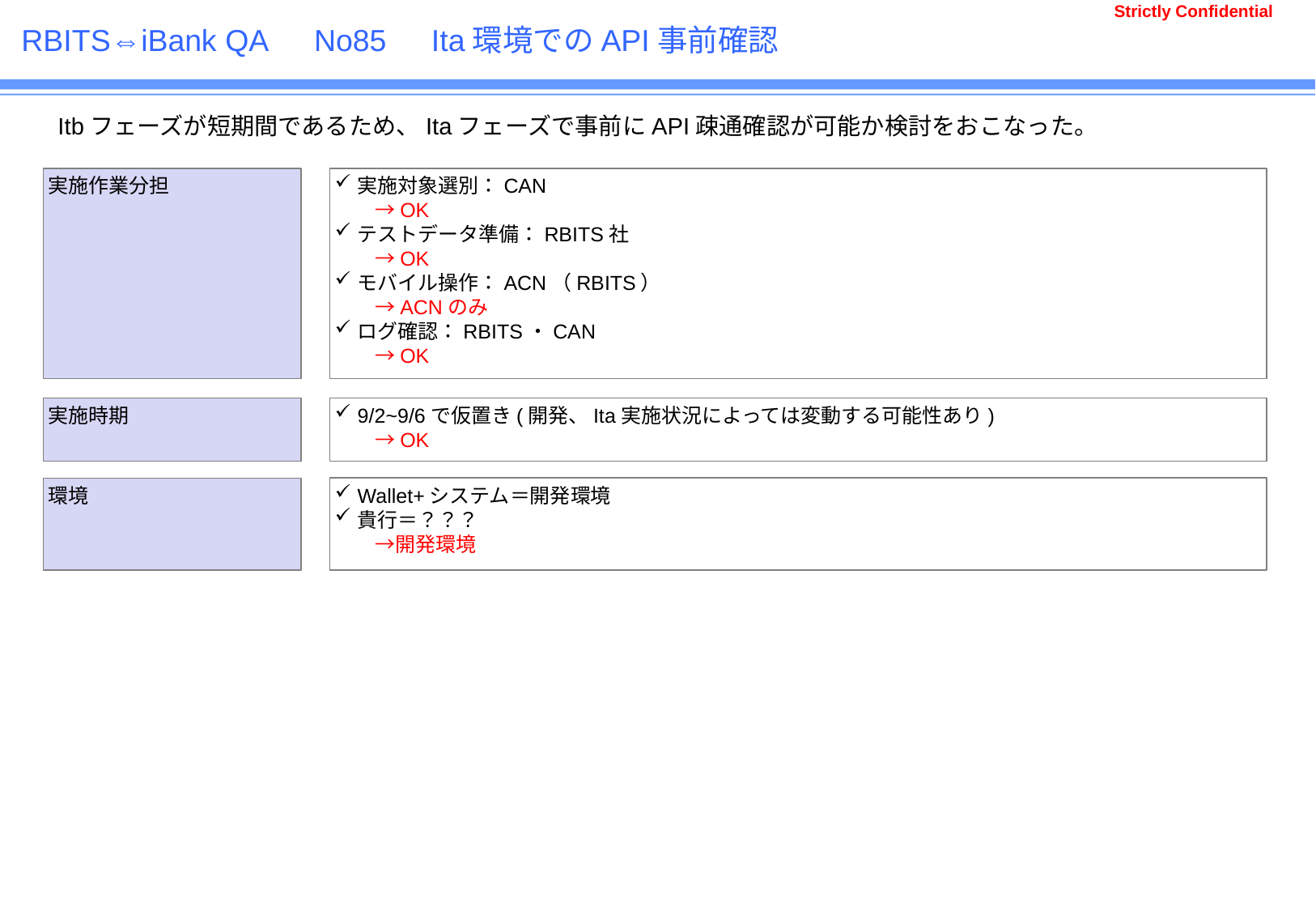

# RBITS⇔iBank QA　No85　Ita環境でのAPI事前確認
Itbフェーズが短期間であるため、Itaフェーズで事前にAPI疎通確認が可能か検討をおこなった。

実施対象選別：CAN
　　→OK
テストデータ準備：RBITS社
　　→OK
モバイル操作：ACN（RBITS）
　　→ACNのみ
ログ確認：RBITS・CAN
　　→OK

実施作業分担
9/2~9/6で仮置き(開発、Ita実施状況によっては変動する可能性あり)
　　→OK

実施時期
Wallet+システム＝開発環境
貴行＝？？？
　　→開発環境

環境